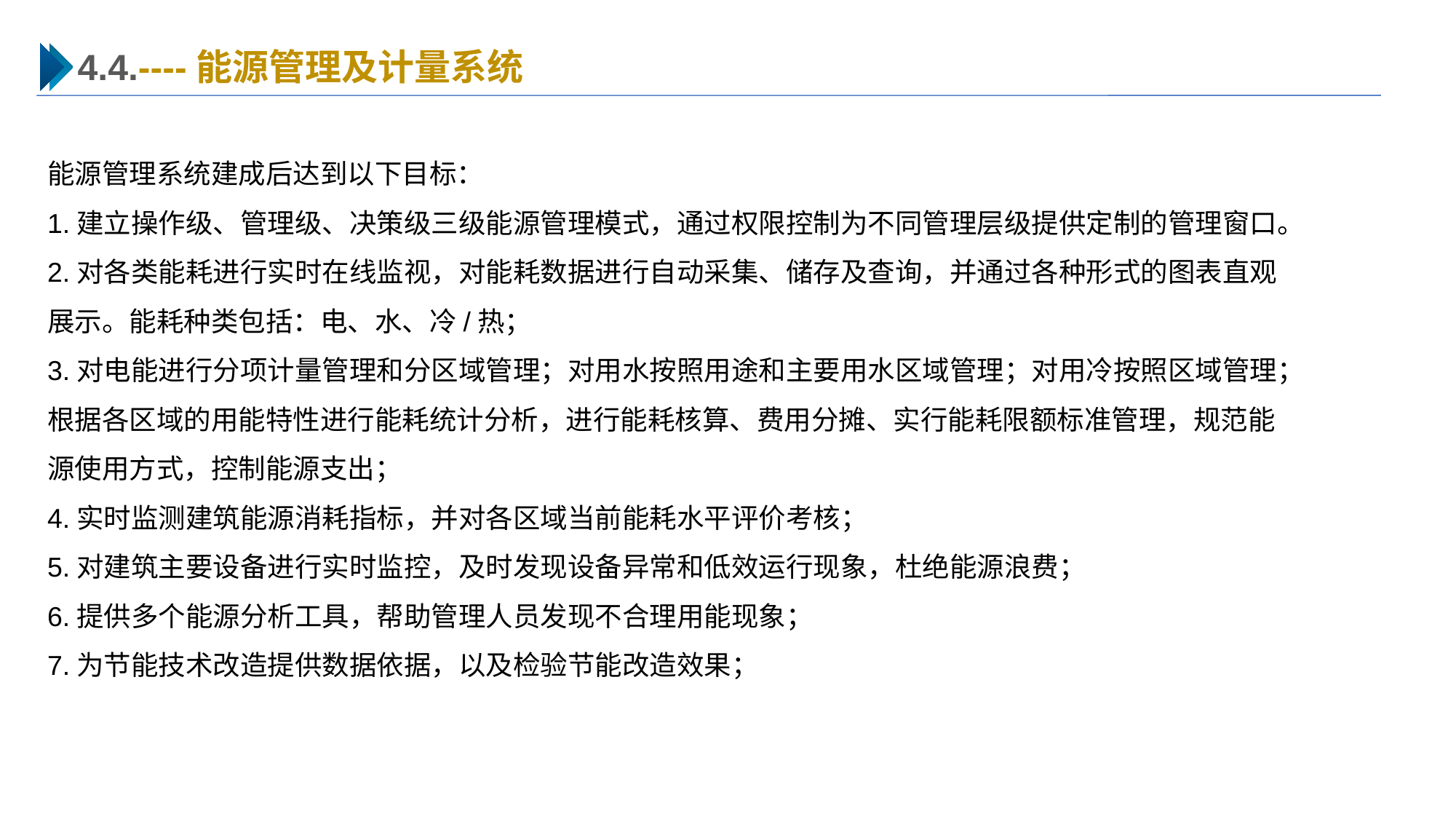

4.4.----能源管理及计量系统
能源管理系统建成后达到以下目标：
1.建立操作级、管理级、决策级三级能源管理模式，通过权限控制为不同管理层级提供定制的管理窗口。
2.对各类能耗进行实时在线监视，对能耗数据进行自动采集、储存及查询，并通过各种形式的图表直观展示。能耗种类包括：电、水、冷/热；
3.对电能进行分项计量管理和分区域管理；对用水按照用途和主要用水区域管理；对用冷按照区域管理；
根据各区域的用能特性进行能耗统计分析，进行能耗核算、费用分摊、实行能耗限额标准管理，规范能源使用方式，控制能源支出；
4.实时监测建筑能源消耗指标，并对各区域当前能耗水平评价考核；
5.对建筑主要设备进行实时监控，及时发现设备异常和低效运行现象，杜绝能源浪费；
6.提供多个能源分析工具，帮助管理人员发现不合理用能现象；
7.为节能技术改造提供数据依据，以及检验节能改造效果；